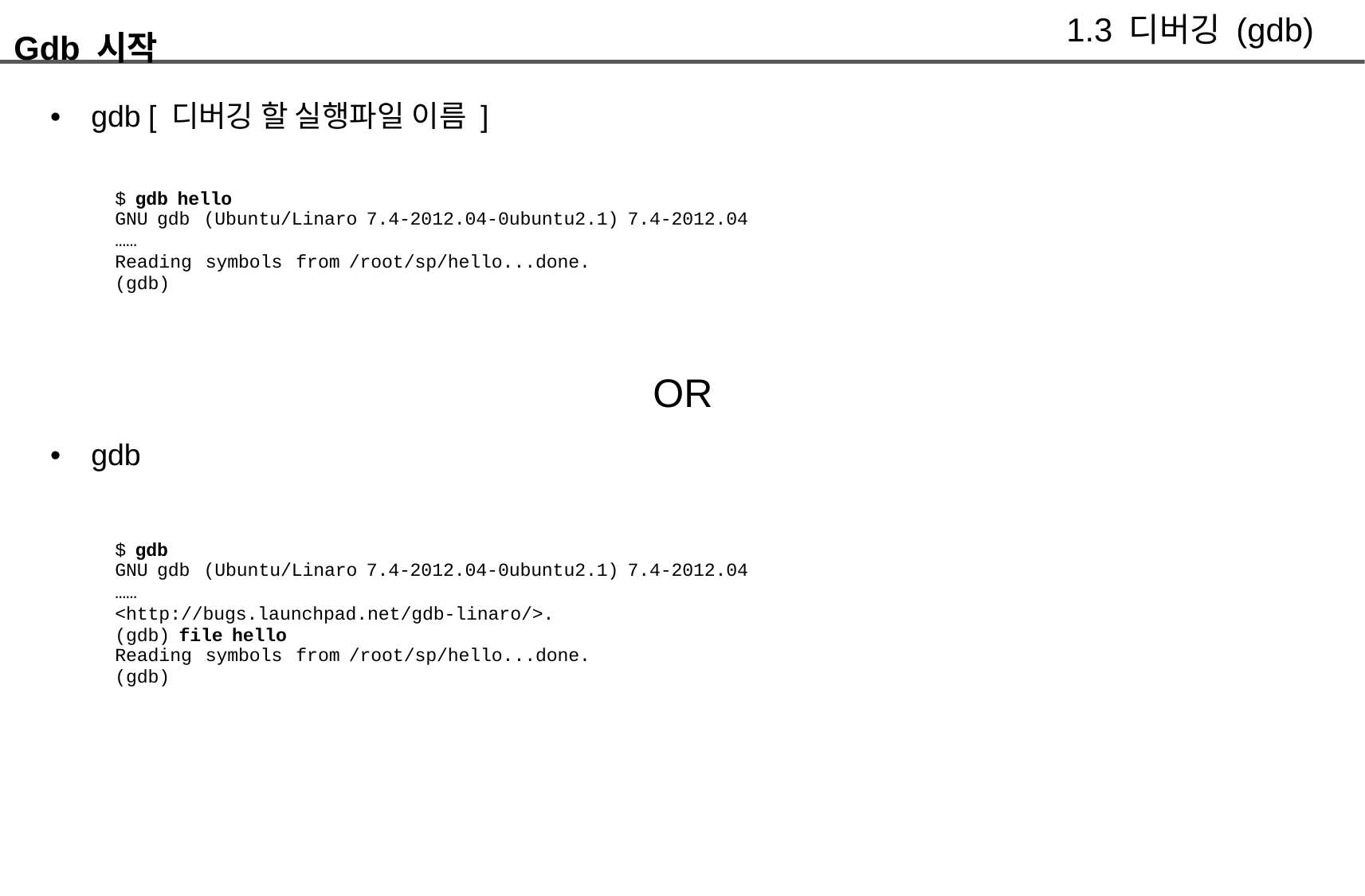

1.3 디버깅 (gdb)
Gdb 시작

	•    gdb [ 디버깅 할 실행파일 이름 ]

		$  gdb  hello
		GNU  gdb   (Ubuntu/Linaro  7.4-2012.04-0ubuntu2.1)  7.4-2012.04
		……
		Reading   symbols   from  /root/sp/hello...done.
		(gdb)

			OR

	•    gdb

		$  gdb
		GNU  gdb   (Ubuntu/Linaro  7.4-2012.04-0ubuntu2.1)  7.4-2012.04
		……
		<http://bugs.launchpad.net/gdb-linaro/>.
		(gdb)  file  hello
		Reading   symbols   from  /root/sp/hello...done.
		(gdb)